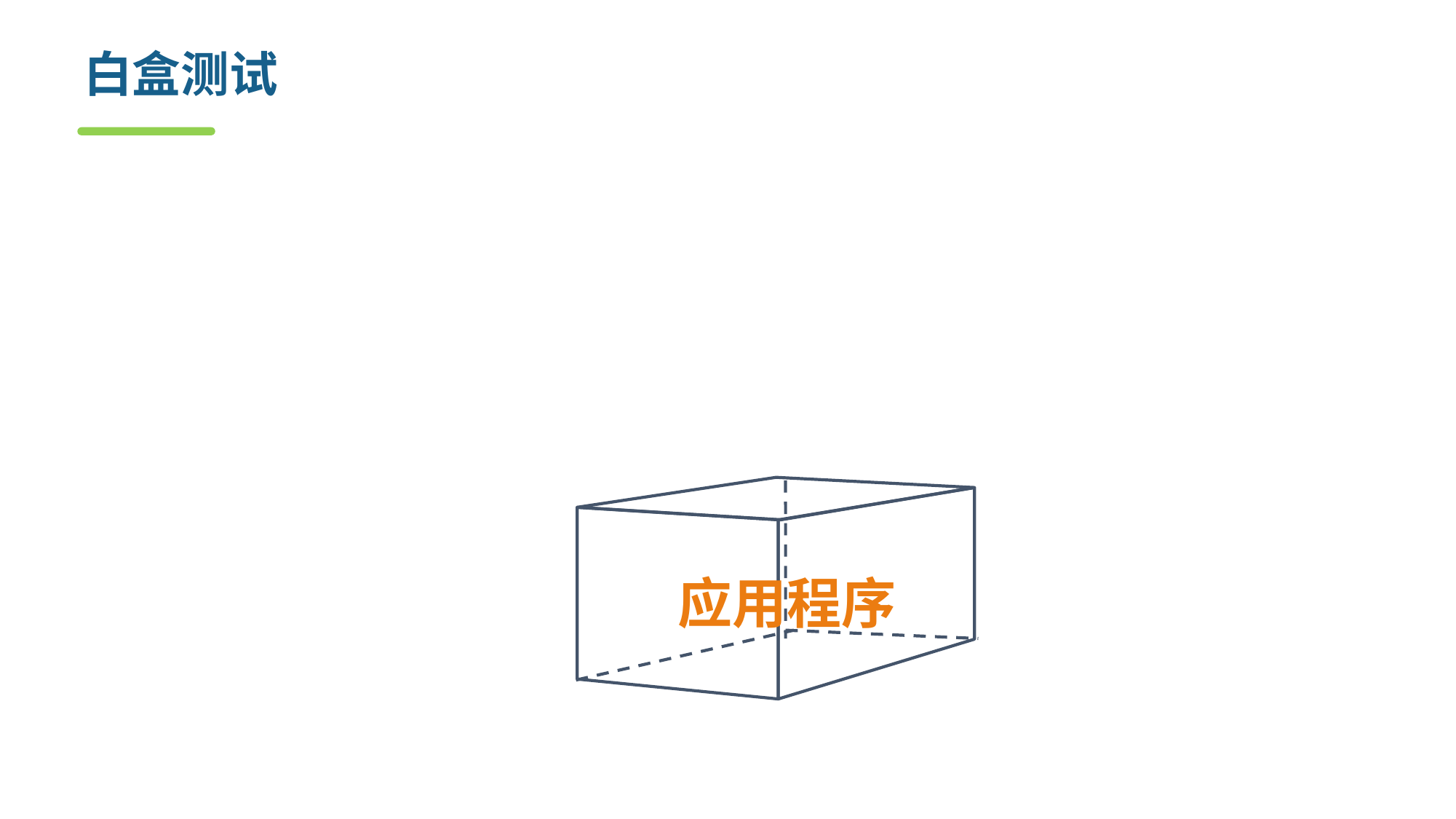

# 白盒测试
白盒测试把被测软件看作一个透明的白盒子，测试人员可以完全了解软件的代码，按照软件内部逻辑进行测试。
白盒测试又称玻璃盒测试，是一种基于代码的测试。

应用程序

10